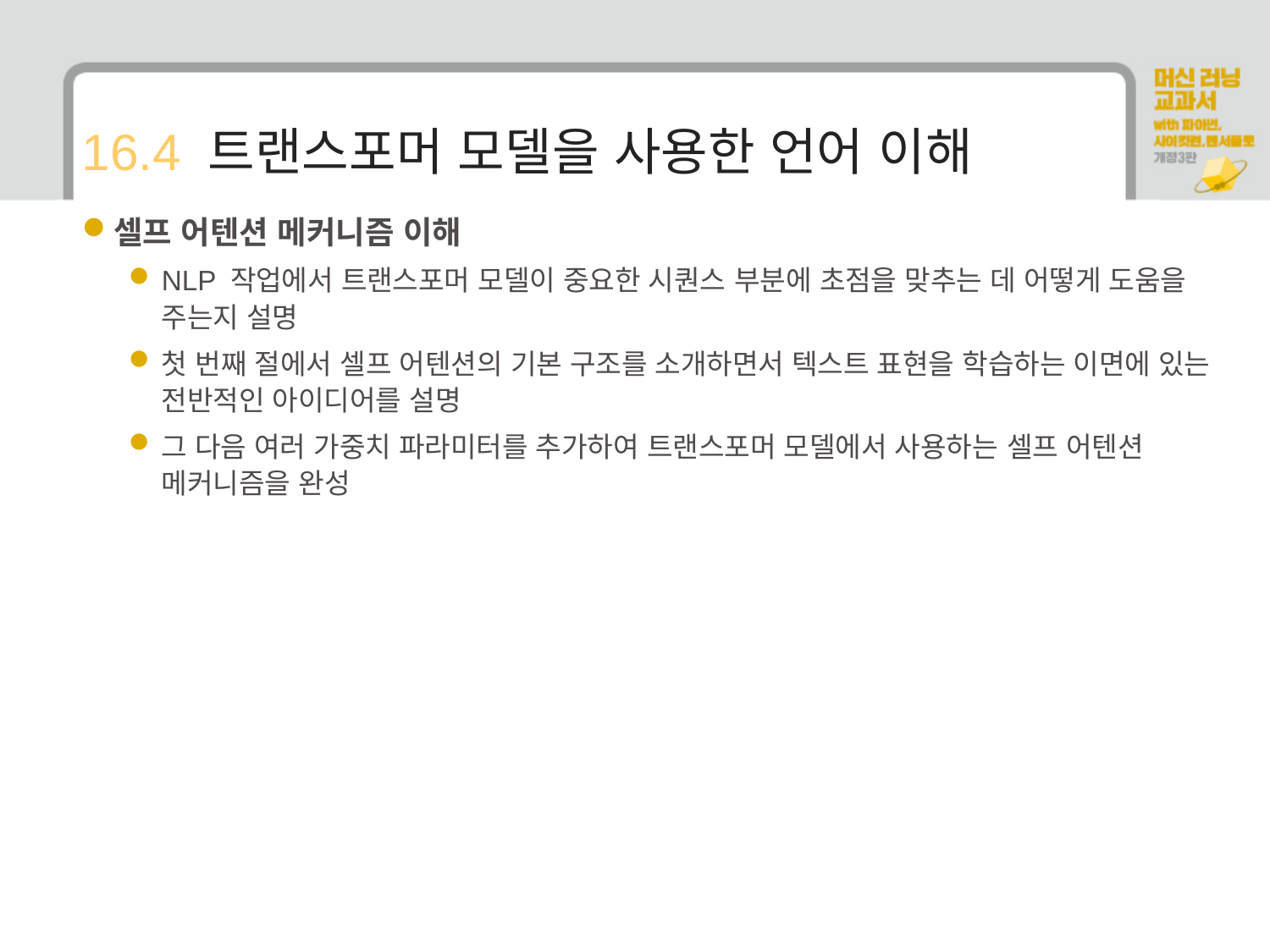

# 16.4 트랜스포머 모델을 사용한 언어 이해
셀프 어텐션 메커니즘 이해
NLP 작업에서 트랜스포머 모델이 중요한 시퀀스 부분에 초점을 맞추는 데 어떻게 도움을 주는지 설명
첫 번째 절에서 셀프 어텐션의 기본 구조를 소개하면서 텍스트 표현을 학습하는 이면에 있는 전반적인 아이디어를 설명
그 다음 여러 가중치 파라미터를 추가하여 트랜스포머 모델에서 사용하는 셀프 어텐션 메커니즘을 완성